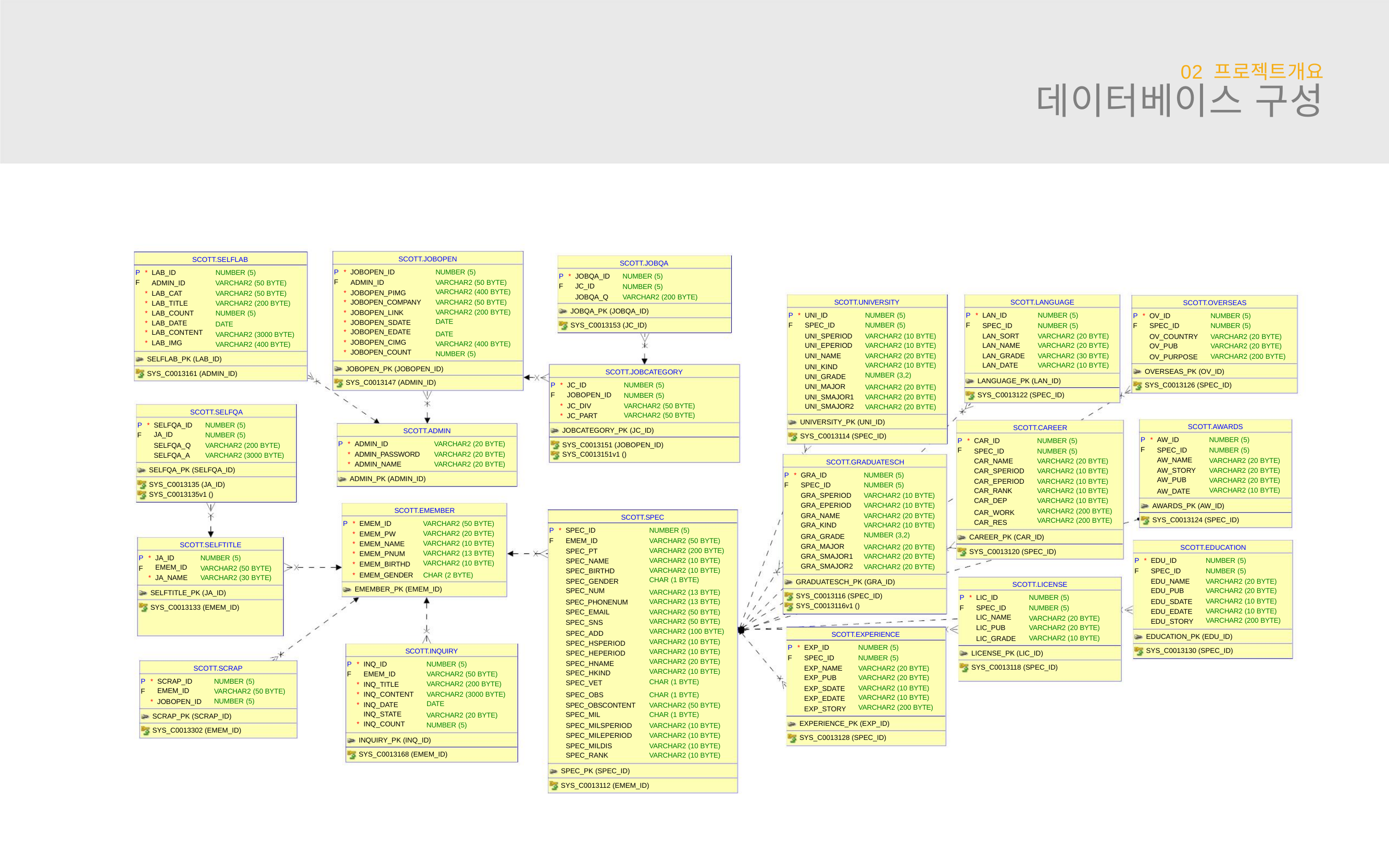

02 프로젝트개요
데이터베이스 구성

SCOTT.JOBOPEN
NUMBER (5)
SCOTT.SELFLAB
NUMBER (5)
SCOTT.JOBQA
P
F
* JOBOPEN_ID
P
F
* LAB_ID
P
F
* JOBQA_ID
JC_ID
NUMBER (5)
ADMIN_ID
VARCHAR2 (50 BYTE)
VARCHAR2 (400 BYTE)
VARCHAR2 (50 BYTE)
VARCHAR2 (200 BYTE)
DATE
ADMIN_ID
VARCHAR2 (50 BYTE)
NUMBER (5)
* JOBOPEN_PIMG
* JOBOPEN_COMPANY
* JOBOPEN_LINK
* JOBOPEN_SDATE
* JOBOPEN_EDATE
* JOBOPEN_CIMG
* JOBOPEN_COUNT
* LAB_CAT
* LAB_TITLE
* LAB_COUNT
* LAB_DATE
* LAB_CONTENT
* LAB_IMG
VARCHAR2 (50 BYTE)
VARCHAR2 (200 BYTE)
NUMBER (5)
JOBQA_Q
VARCHAR2 (200 BYTE)
SCOTT.UNIVERSITY
SCOTT.LANGUAGE
SCOTT.OVERSEAS
JOBQA_PK (JOBQA_ID)
SYS_C0013153 (JC_ID)
P
F
* UNI_ID
SPEC_ID
NUMBER (5)
NUMBER (5)
P
F
* LAN_ID
NUMBER (5)
P
F
* OV_ID
SPEC_ID
NUMBER (5)
NUMBER (5)
DATE
SPEC_ID
NUMBER (5)
DATE
VARCHAR2 (3000 BYTE)
VARCHAR2 (400 BYTE)
UNI_SPERIOD
UNI_EPERIOD
UNI_NAME
VARCHAR2 (10 BYTE)
VARCHAR2 (10 BYTE)
VARCHAR2 (20 BYTE)
VARCHAR2 (10 BYTE)
NUMBER (3,2)
LAN_SORT
LAN_NAME
LAN_GRADE
LAN_DATE
VARCHAR2 (20 BYTE)
VARCHAR2 (20 BYTE)
VARCHAR2 (30 BYTE)
VARCHAR2 (10 BYTE)
OV_COUNTRY
OV_PUB
VARCHAR2 (20 BYTE)
VARCHAR2 (20 BYTE)
VARCHAR2 (200 BYTE)
VARCHAR2 (400 BYTE)
NUMBER (5)
OV_PURPOSE
SELFLAB_PK (LAB_ID)
UNI_KIND
JOBOPEN_PK (JOBOPEN_ID)
SYS_C0013147 (ADMIN_ID)
OVERSEAS_PK (OV_ID)
SYS_C0013126 (SPEC_ID)
SCOTT.JOBCATEGORY
SYS_C0013161 (ADMIN_ID)
UNI_GRADE
UNI_MAJOR
UNI_SMAJOR1
UNI_SMAJOR2
LANGUAGE_PK (LAN_ID)
SYS_C0013122 (SPEC_ID)
P
F
* JC_ID
JOBOPEN_ID
NUMBER (5)
VARCHAR2 (20 BYTE)
VARCHAR2 (20 BYTE)
VARCHAR2 (20 BYTE)
NUMBER (5)
* JC_DIV
VARCHAR2 (50 BYTE)
VARCHAR2 (50 BYTE)
SCOTT.SELFQA
* JC_PART
UNIVERSITY_PK (UNI_ID)
SYS_C0013114 (SPEC_ID)
P
* SELFQA_ID
JA_ID
NUMBER (5)
SCOTT.AWARDS
SCOTT.CAREER
JOBCATEGORY_PK (JC_ID)
SCOTT.ADMIN
F
NUMBER (5)
P
F
* AW_ID
NUMBER (5)
P
F
* CAR_ID
NUMBER (5)
P
* ADMIN_ID
VARCHAR2 (20 BYTE)
SYS_C0013151 (JOBOPEN_ID)
SYS_C0013151v1 ()
SELFQA_Q
SELFQA_A
VARCHAR2 (200 BYTE)
VARCHAR2 (3000 BYTE)
SPEC_ID
AW_NAME
AW_STORY
AW_PUB
NUMBER (5)
SPEC_ID
NUMBER (5)
* ADMIN_PASSWORD
* ADMIN_NAME
VARCHAR2 (20 BYTE)
VARCHAR2 (20 BYTE)
VARCHAR2 (20 BYTE)
VARCHAR2 (20 BYTE)
VARCHAR2 (20 BYTE)
VARCHAR2 (10 BYTE)
CAR_NAME
CAR_SPERIOD
CAR_EPERIOD
CAR_RANK
CAR_DEP
VARCHAR2 (20 BYTE)
VARCHAR2 (10 BYTE)
VARCHAR2 (10 BYTE)
VARCHAR2 (10 BYTE)
VARCHAR2 (10 BYTE)
VARCHAR2 (200 BYTE)
VARCHAR2 (200 BYTE)
SCOTT.GRADUATESCH
SELFQA_PK (SELFQA_ID)
P
* GRA_ID
NUMBER (5)
ADMIN_PK (ADMIN_ID)
SYS_C0013135 (JA_ID)
SYS_C0013135v1 ()
F
SPEC_ID
NUMBER (5)
AW_DATE
GRA_SPERIOD
GRA_EPERIOD
GRA_NAME
GRA_KIND
VARCHAR2 (10 BYTE)
VARCHAR2 (10 BYTE)
VARCHAR2 (20 BYTE)
VARCHAR2 (10 BYTE)
NUMBER (3,2)
AWARDS_PK (AW_ID)
SCOTT.EMEMBER
CAR_WORK
CAR_RES
SCOTT.SPEC
SYS_C0013124 (SPEC_ID)
P
* EMEM_ID
VARCHAR2 (50 BYTE)
VARCHAR2 (20 BYTE)
VARCHAR2 (10 BYTE)
VARCHAR2 (13 BYTE)
VARCHAR2 (10 BYTE)
P
* SPEC_ID
NUMBER (5)
* EMEM_PW
GRA_GRADE
GRA_MAJOR
GRA_SMAJOR1
GRA_SMAJOR2
CAREER_PK (CAR_ID)
F
EMEM_ID
VARCHAR2 (50 BYTE)
VARCHAR2 (200 BYTE)
VARCHAR2 (10 BYTE)
VARCHAR2 (10 BYTE)
CHAR (1 BYTE)
* EMEM_NAME
* EMEM_PNUM
* EMEM_BIRTHD
SCOTT.SELFTITLE
VARCHAR2 (20 BYTE)
VARCHAR2 (20 BYTE)
VARCHAR2 (20 BYTE)
SCOTT.EDUCATION
SPEC_PT
SYS_C0013120 (SPEC_ID)
P
* JA_ID
EMEM_ID
* JA_NAME
NUMBER (5)
P
* EDU_ID
NUMBER (5)
SPEC_NAME
SPEC_BIRTHD
SPEC_GENDER
SPEC_NUM
F
VARCHAR2 (50 BYTE)
VARCHAR2 (30 BYTE)
F
SPEC_ID
NUMBER (5)
* EMEM_GENDER CHAR (2 BYTE)
EDU_NAME
EDU_PUB
VARCHAR2 (20 BYTE)
VARCHAR2 (20 BYTE)
VARCHAR2 (10 BYTE)
VARCHAR2 (10 BYTE)
VARCHAR2 (200 BYTE)
GRADUATESCH_PK (GRA_ID)
SCOTT.LICENSE
EMEMBER_PK (EMEM_ID)
VARCHAR2 (13 BYTE)
VARCHAR2 (13 BYTE)
VARCHAR2 (50 BYTE)
VARCHAR2 (50 BYTE)
VARCHAR2 (100 BYTE)
VARCHAR2 (10 BYTE)
VARCHAR2 (10 BYTE)
VARCHAR2 (20 BYTE)
VARCHAR2 (10 BYTE)
CHAR (1 BYTE)
SELFTITLE_PK (JA_ID)
SYS_C0013116 (SPEC_ID)
SYS_C0013116v1 ()
P
* LIC_ID
NUMBER (5)
EDU_SDATE
EDU_EDATE
EDU_STORY
SPEC_PHONENUM
SPEC_EMAIL
SPEC_SNS
SYS_C0013133 (EMEM_ID)
F
SPEC_ID
LIC_NAME
LIC_PUB
NUMBER (5)
VARCHAR2 (20 BYTE)
VARCHAR2 (20 BYTE)
VARCHAR2 (10 BYTE)
SPEC_ADD
SCOTT.EXPERIENCE
EDUCATION_PK (EDU_ID)
SYS_C0013130 (SPEC_ID)
LIC_GRADE
SPEC_HSPERIOD
SPEC_HEPERIOD
SPEC_HNAME
SPEC_HKIND
SPEC_VET
P
* EXP_ID
NUMBER (5)
SCOTT.INQUIRY
LICENSE_PK (LIC_ID)
F
SPEC_ID
NUMBER (5)
P
* INQ_ID
NUMBER (5)
SYS_C0013118 (SPEC_ID)
SCOTT.SCRAP
EXP_NAME
EXP_PUB
VARCHAR2 (20 BYTE)
VARCHAR2 (20 BYTE)
VARCHAR2 (10 BYTE)
VARCHAR2 (10 BYTE)
VARCHAR2 (200 BYTE)
F
EMEM_ID
VARCHAR2 (50 BYTE)
VARCHAR2 (200 BYTE)
VARCHAR2 (3000 BYTE)
DATE
P
* SCRAP_ID
EMEM_ID
NUMBER (5)
* INQ_TITLE
* INQ_CONTENT
* INQ_DATE
INQ_STATE
* INQ_COUNT
EXP_SDATE
EXP_EDATE
EXP_STORY
F
VARCHAR2 (50 BYTE)
NUMBER (5)
SPEC_OBS
CHAR (1 BYTE)
* JOBOPEN_ID
SPEC_OBSCONTENT
SPEC_MIL
VARCHAR2 (50 BYTE)
CHAR (1 BYTE)
VARCHAR2 (20 BYTE)
NUMBER (5)
SCRAP_PK (SCRAP_ID)
EXPERIENCE_PK (EXP_ID)
SYS_C0013128 (SPEC_ID)
SPEC_MILSPERIOD
SPEC_MILEPERIOD
SPEC_MILDIS
SPEC_RANK
VARCHAR2 (10 BYTE)
VARCHAR2 (10 BYTE)
VARCHAR2 (10 BYTE)
VARCHAR2 (10 BYTE)
SYS_C0013302 (EMEM_ID)
INQUIRY_PK (INQ_ID)
SYS_C0013168 (EMEM_ID)
SPEC_PK (SPEC_ID)
SYS_C0013112 (EMEM_ID)